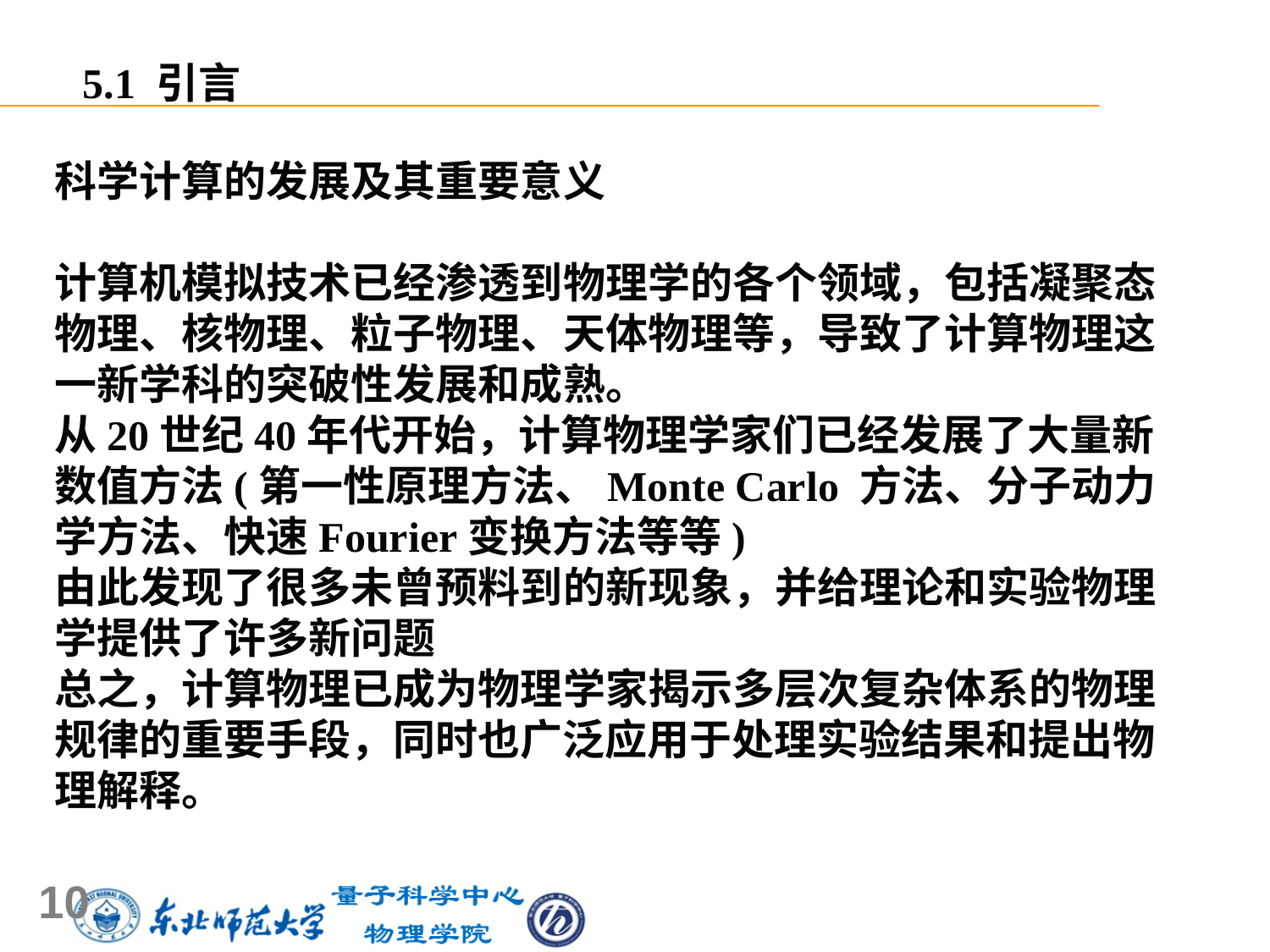

5.1 引言

科学计算的发展及其重要意义

计算机模拟技术已经渗透到物理学的各个领域，包括凝聚态物理、核物理、粒子物理、天体物理等，导致了计算物理这一新学科的突破性发展和成熟。
从20世纪40年代开始，计算物理学家们已经发展了大量新数值方法(第一性原理方法、Monte Carlo 方法、分子动力学方法、快速Fourier变换方法等等)
由此发现了很多未曾预料到的新现象，并给理论和实验物理学提供了许多新问题
总之，计算物理已成为物理学家揭示多层次复杂体系的物理规律的重要手段，同时也广泛应用于处理实验结果和提出物理解释。
10